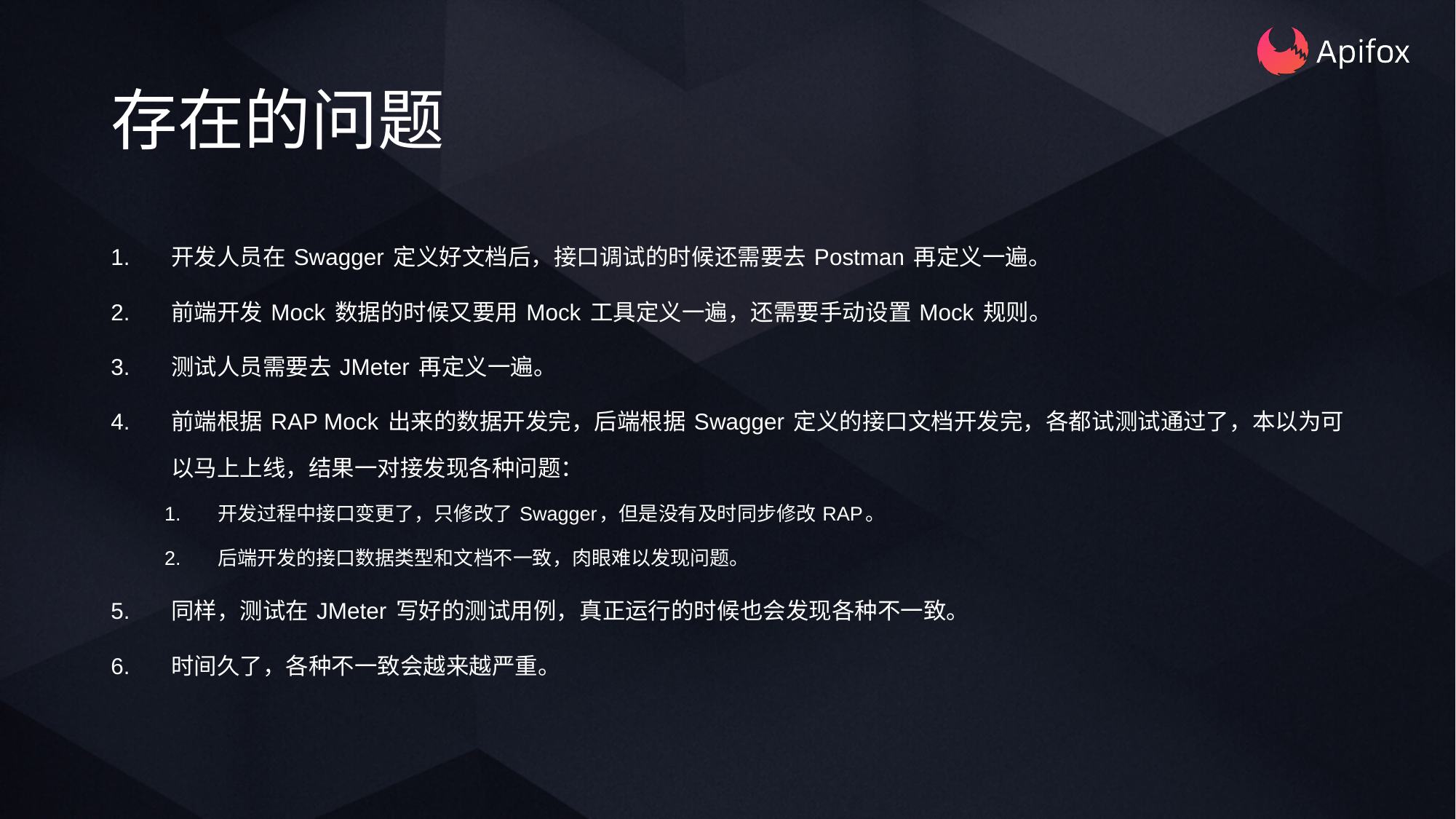

# 存在的问题
开发人员在 Swagger 定义好文档后，接口调试的时候还需要去 Postman 再定义一遍。
前端开发 Mock 数据的时候又要用 Mock 工具定义一遍，还需要手动设置 Mock 规则。
测试人员需要去 JMeter 再定义一遍。
前端根据 RAP Mock 出来的数据开发完，后端根据 Swagger 定义的接口文档开发完，各都试测试通过了，本以为可以马上上线，结果一对接发现各种问题：
开发过程中接口变更了，只修改了 Swagger，但是没有及时同步修改 RAP。
后端开发的接口数据类型和文档不一致，肉眼难以发现问题。
同样，测试在 JMeter 写好的测试用例，真正运行的时候也会发现各种不一致。
时间久了，各种不一致会越来越严重。